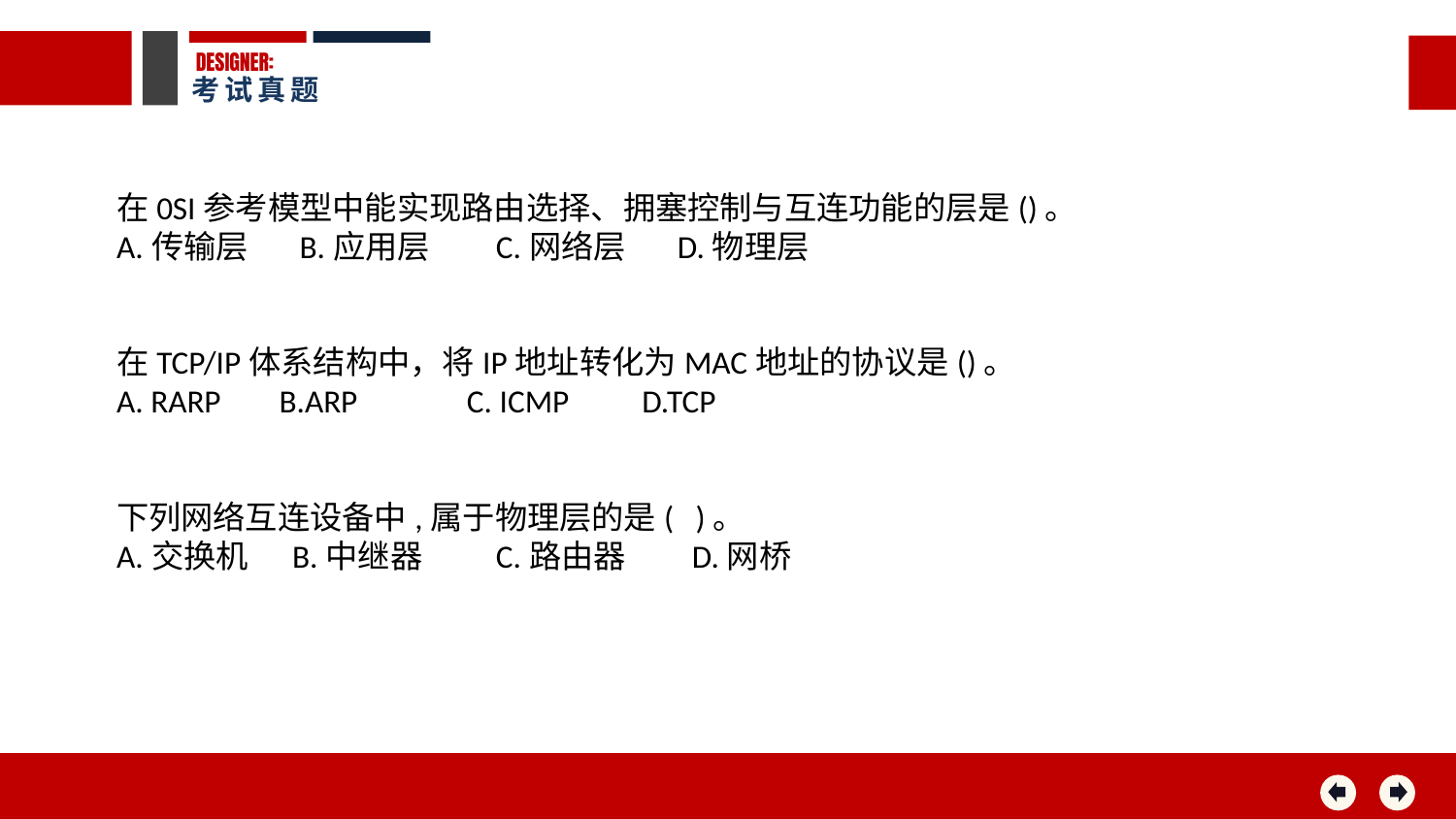

DESIGNER:
考试真题
在0SI参考模型中能实现路由选择、拥塞控制与互连功能的层是()。
A.传输层      B.应用层        C.网络层      D.物理层

在TCP/IP体系结构中，将IP地址转化为MAC地址的协议是()。
A. RARP        B.ARP               C. ICMP          D.TCP

下列网络互连设备中,属于物理层的是(   )。
A.交换机     B.中继器         C.路由器        D.网桥